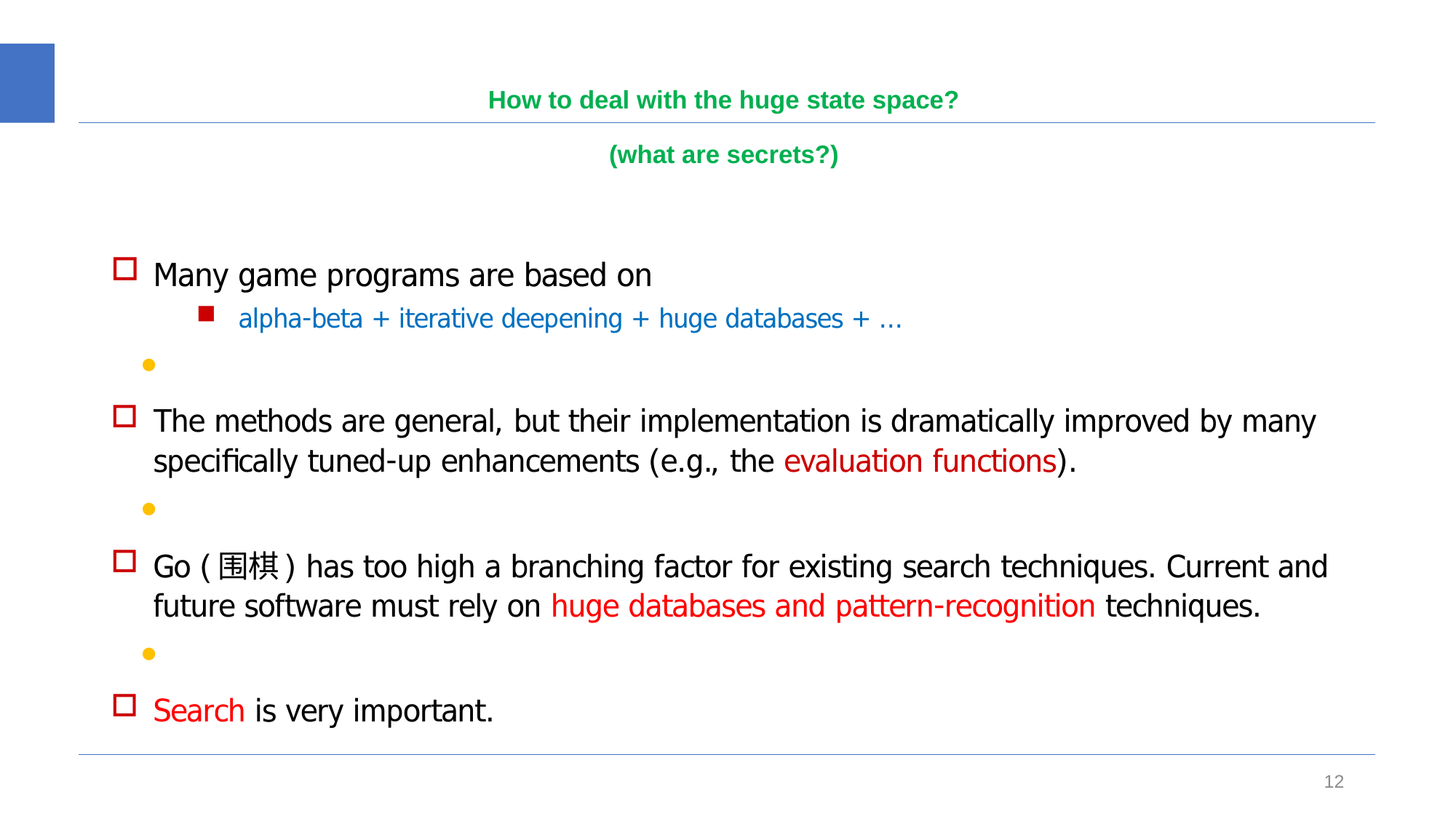

# How to deal with the huge state space? (what are secrets?)

Many game programs are based on
alpha-beta + iterative deepening + huge databases + ...

The methods are general, but their implementation is dramatically improved by many specifically tuned-up enhancements (e.g., the evaluation functions).

Go (围棋) has too high a branching factor for existing search techniques. Current and future software must rely on huge databases and pattern-recognition techniques.

Search is very important.

12